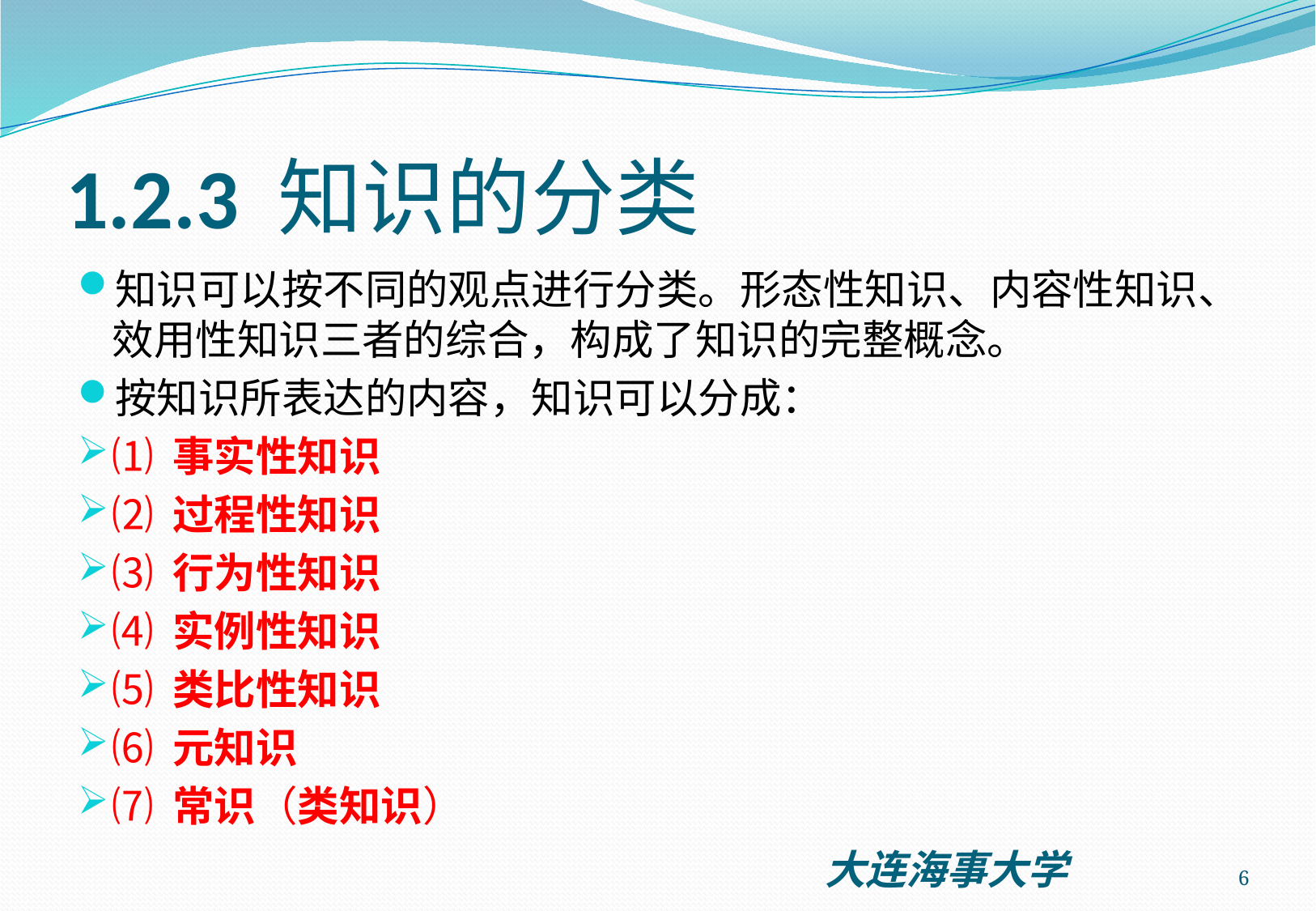

# 1.2.3 知识的分类
知识可以按不同的观点进行分类。形态性知识、内容性知识、效用性知识三者的综合，构成了知识的完整概念。
按知识所表达的内容，知识可以分成：
⑴ 事实性知识
⑵ 过程性知识
⑶ 行为性知识
⑷ 实例性知识
⑸ 类比性知识
⑹ 元知识
⑺ 常识（类知识）

6